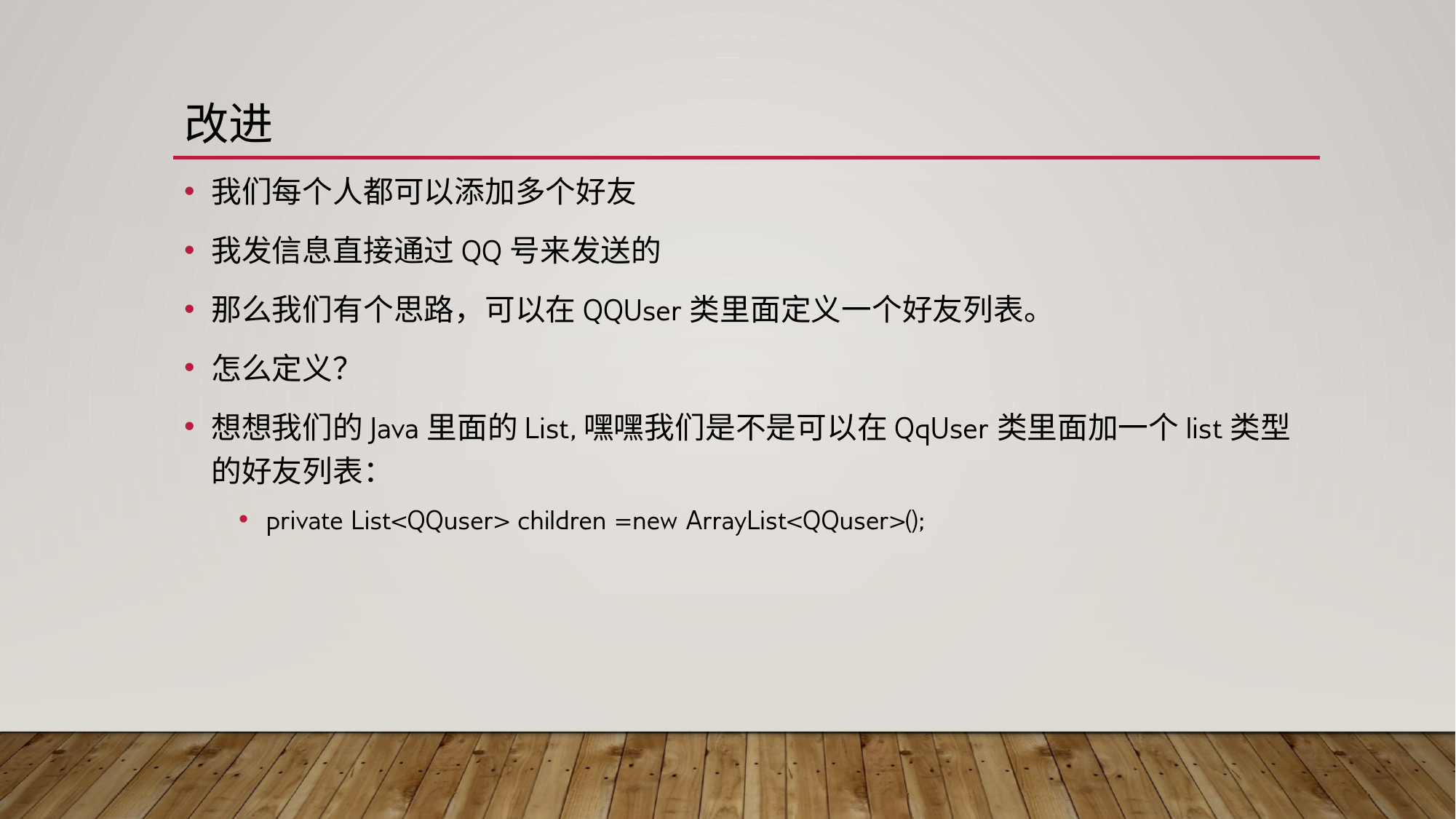

# 改进
我们每个人都可以添加多个好友
我发信息直接通过QQ号来发送的
那么我们有个思路，可以在QQUser类里面定义一个好友列表。
怎么定义？
想想我们的Java里面的List,嘿嘿我们是不是可以在QqUser类里面加一个list类型的好友列表：
private List<QQuser> children =new ArrayList<QQuser>();